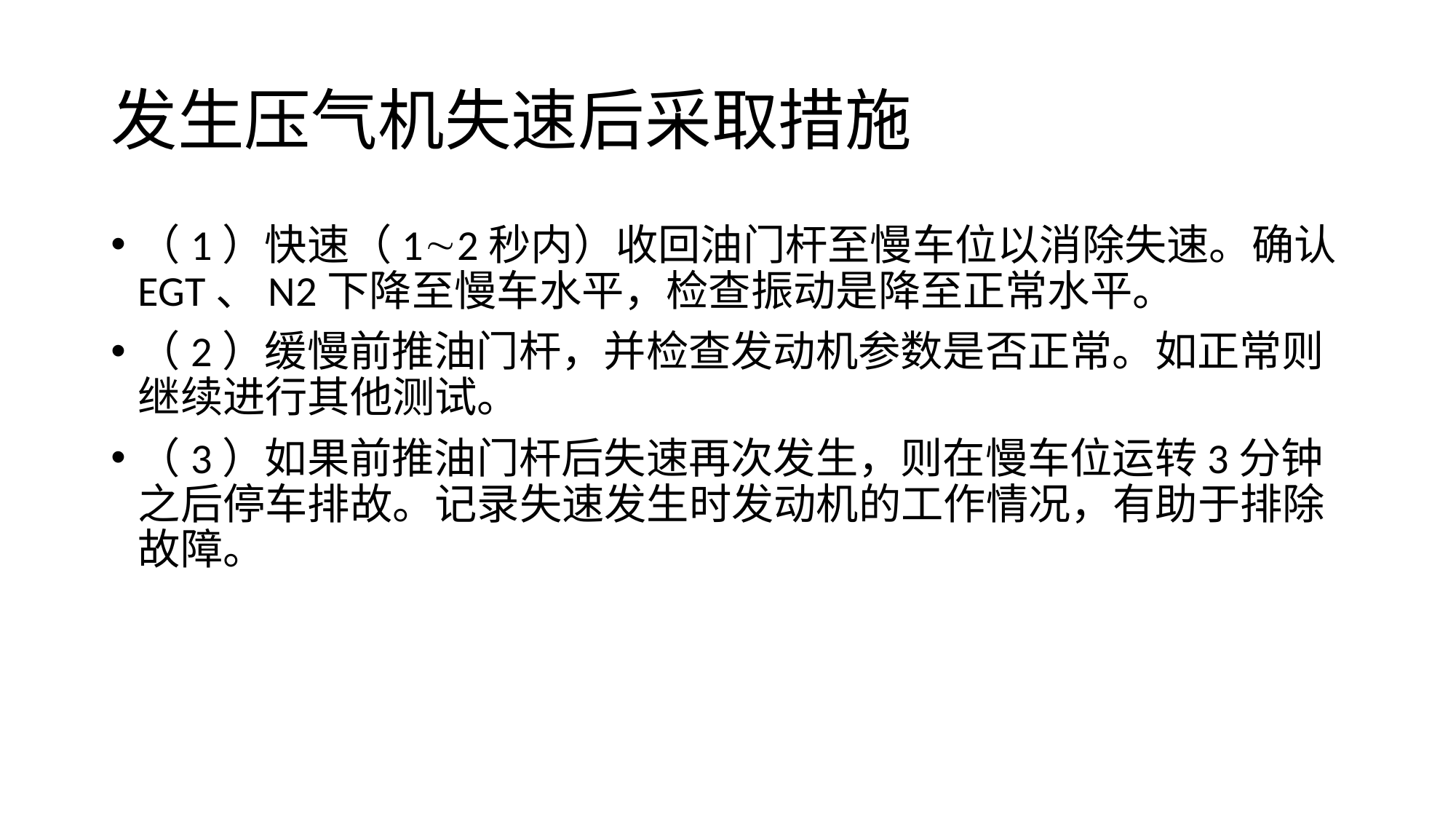

# 发生压气机失速后采取措施
（1）快速（1∼2秒内）收回油门杆至慢车位以消除失速。确认EGT、N2下降至慢车水平，检查振动是降至正常水平。
（2）缓慢前推油门杆，并检查发动机参数是否正常。如正常则继续进行其他测试。
（3）如果前推油门杆后失速再次发生，则在慢车位运转3分钟之后停车排故。记录失速发生时发动机的工作情况，有助于排除故障。